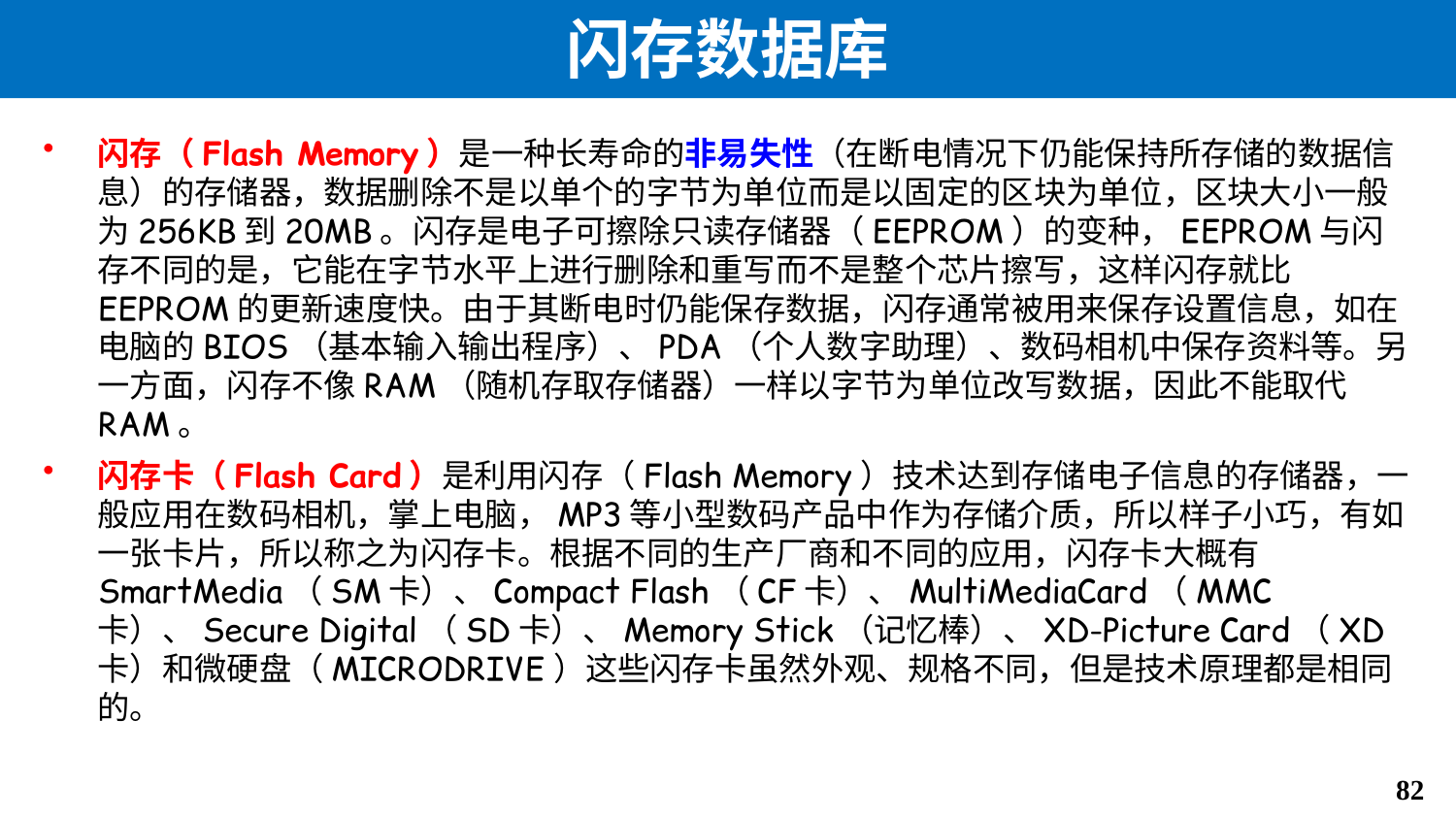

# 闪存数据库
闪存（Flash Memory）是一种长寿命的非易失性（在断电情况下仍能保持所存储的数据信息）的存储器，数据删除不是以单个的字节为单位而是以固定的区块为单位，区块大小一般为256KB到20MB。闪存是电子可擦除只读存储器（EEPROM）的变种，EEPROM与闪存不同的是，它能在字节水平上进行删除和重写而不是整个芯片擦写，这样闪存就比EEPROM的更新速度快。由于其断电时仍能保存数据，闪存通常被用来保存设置信息，如在电脑的BIOS（基本输入输出程序）、PDA（个人数字助理）、数码相机中保存资料等。另一方面，闪存不像RAM（随机存取存储器）一样以字节为单位改写数据，因此不能取代RAM。
闪存卡（Flash Card）是利用闪存（Flash Memory）技术达到存储电子信息的存储器，一般应用在数码相机，掌上电脑，MP3等小型数码产品中作为存储介质，所以样子小巧，有如一张卡片，所以称之为闪存卡。根据不同的生产厂商和不同的应用，闪存卡大概有SmartMedia（SM卡）、Compact Flash（CF卡）、MultiMediaCard（MMC卡）、Secure Digital（SD卡）、Memory Stick（记忆棒）、XD-Picture Card（XD卡）和微硬盘（MICRODRIVE）这些闪存卡虽然外观、规格不同，但是技术原理都是相同的。